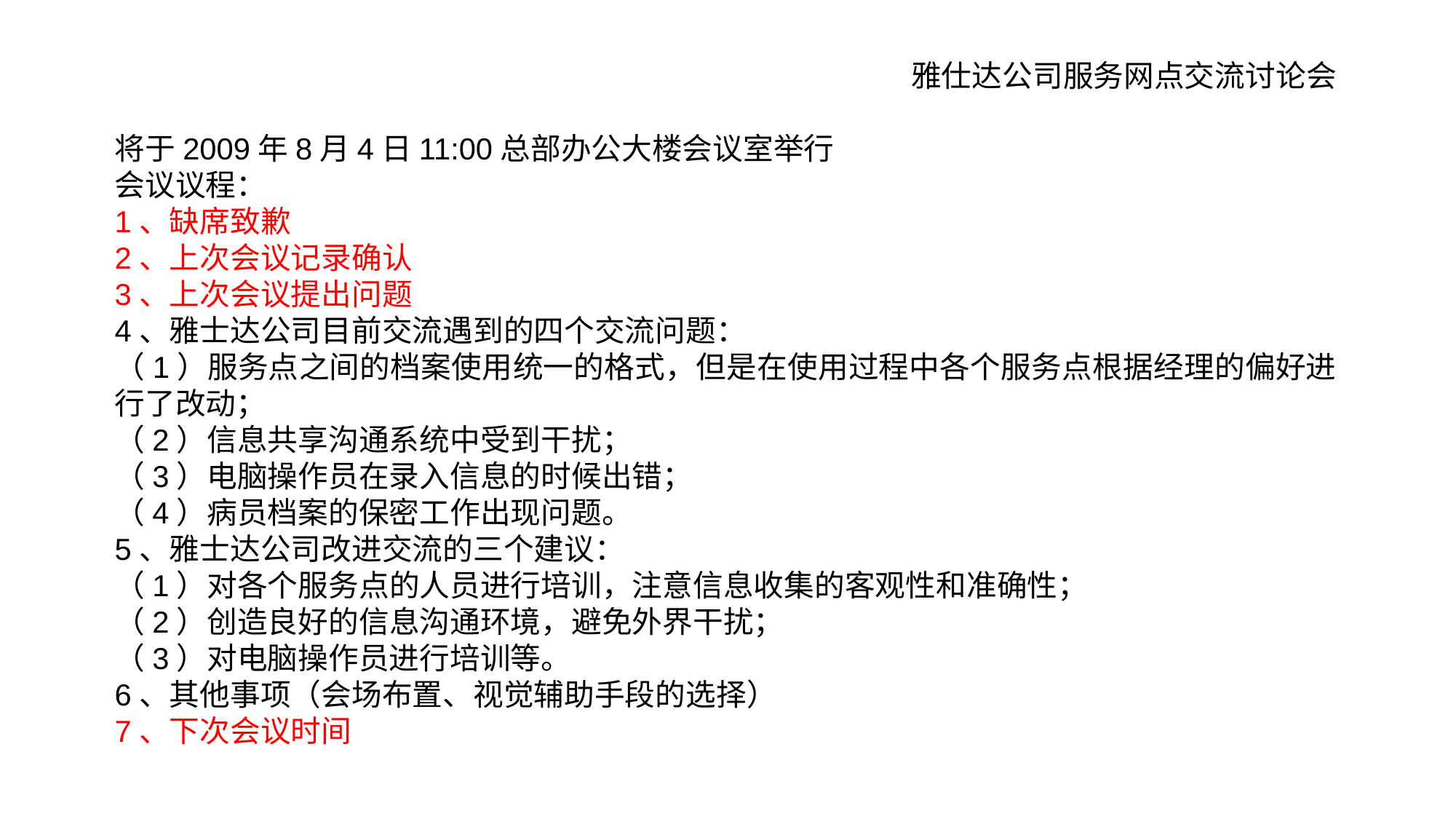

雅仕达公司服务网点交流讨论会

将于2009年8月4日11:00总部办公大楼会议室举行
会议议程：
1、缺席致歉
2、上次会议记录确认
3、上次会议提出问题
4、雅士达公司目前交流遇到的四个交流问题：
（1）服务点之间的档案使用统一的格式，但是在使用过程中各个服务点根据经理的偏好进行了改动；
（2）信息共享沟通系统中受到干扰；
（3）电脑操作员在录入信息的时候出错；
（4）病员档案的保密工作出现问题。
5、雅士达公司改进交流的三个建议：
（1）对各个服务点的人员进行培训，注意信息收集的客观性和准确性；
（2）创造良好的信息沟通环境，避免外界干扰；
（3）对电脑操作员进行培训等。
6、其他事项（会场布置、视觉辅助手段的选择）
7、下次会议时间